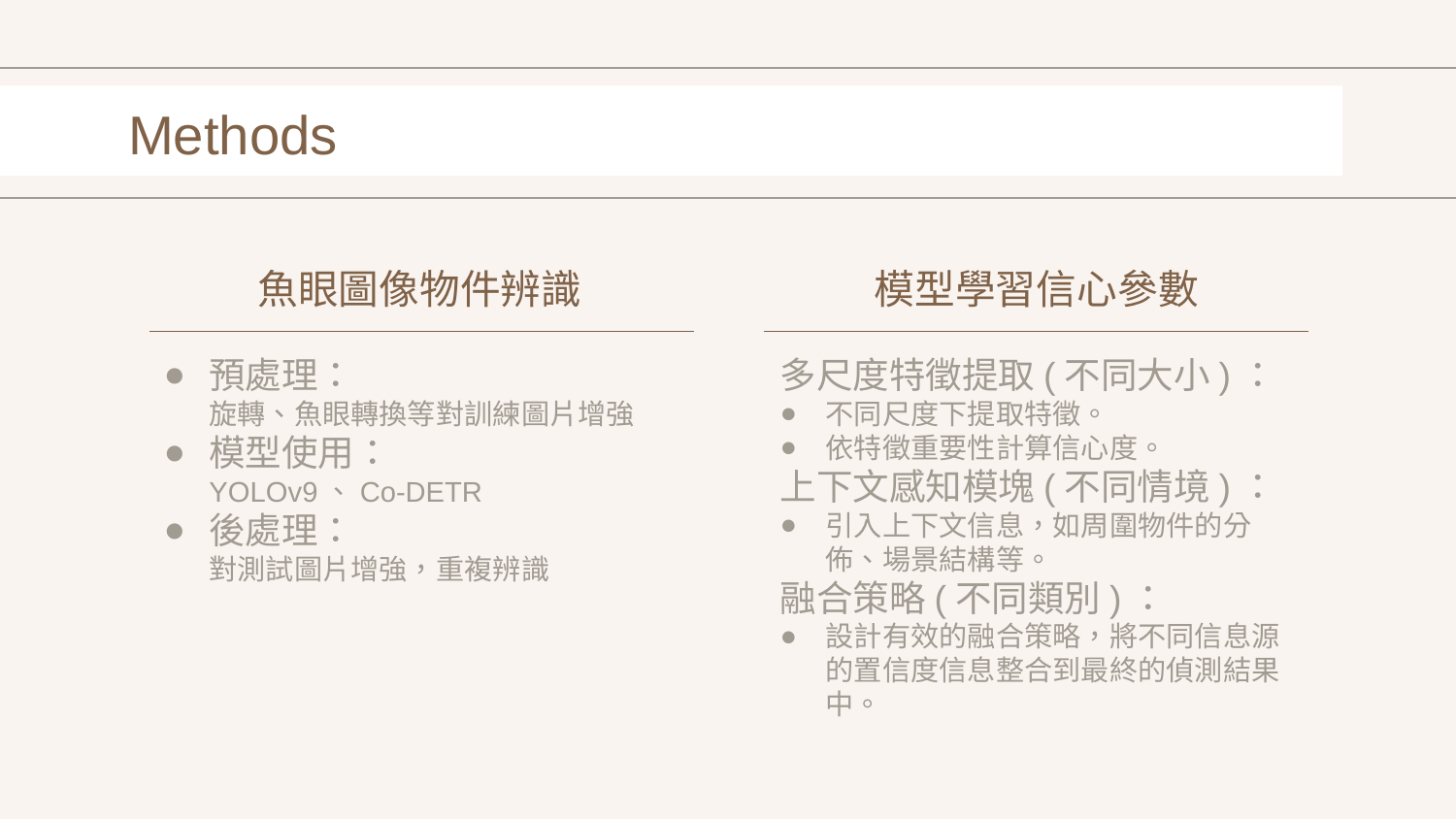

# Methods
魚眼圖像物件辨識
模型學習信心參數
預處理：
旋轉、魚眼轉換等對訓練圖片增強
模型使用：
YOLOv9、Co-DETR
後處理：
對測試圖片增強，重複辨識
多尺度特徵提取(不同大小)：
不同尺度下提取特徵。
依特徵重要性計算信心度。
上下文感知模塊(不同情境)：
引入上下文信息，如周圍物件的分佈、場景結構等。
融合策略(不同類別)：
設計有效的融合策略，將不同信息源的置信度信息整合到最終的偵測結果中。